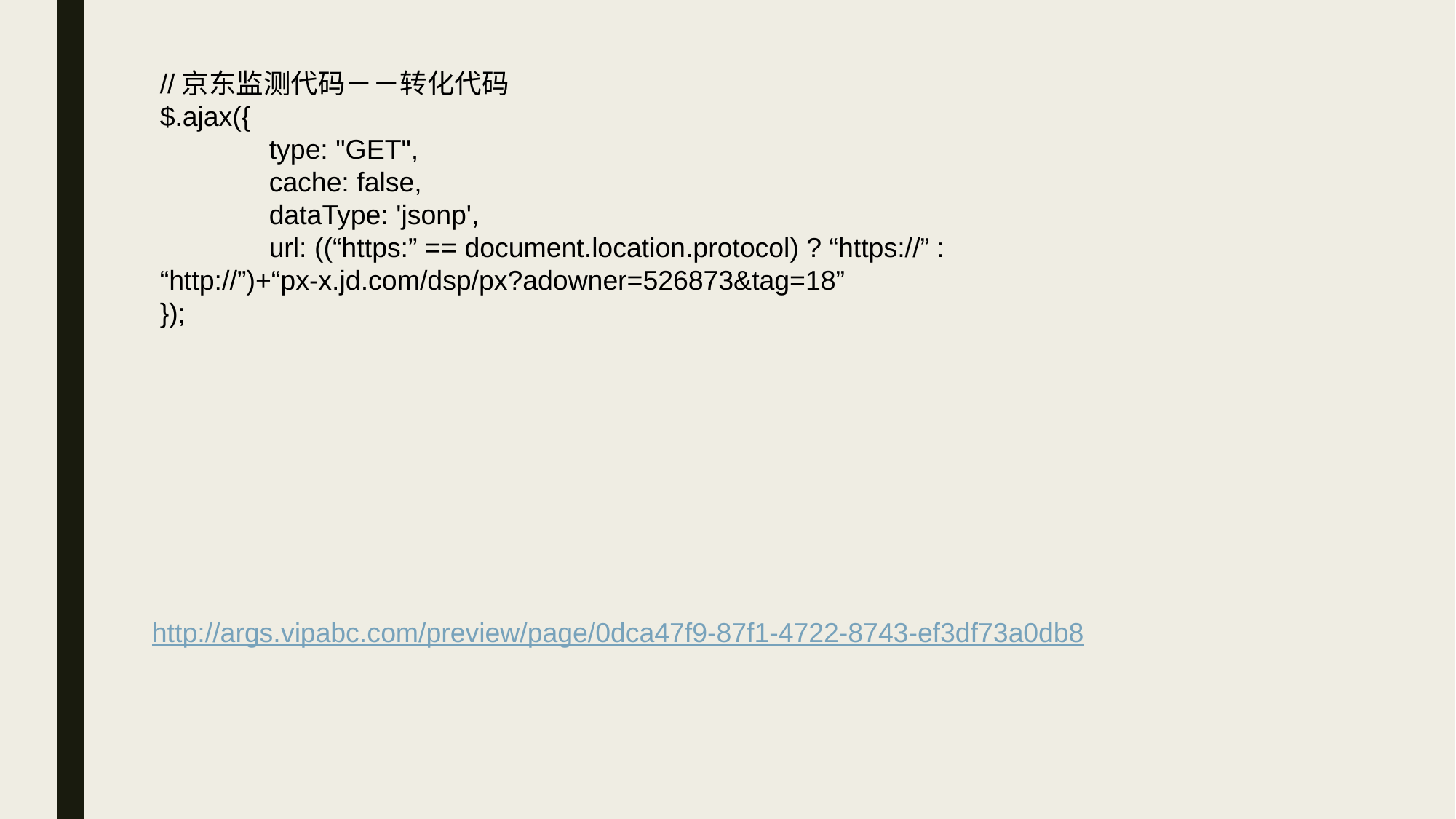

//京东监测代码－－转化代码
$.ajax({
	type: "GET",
	cache: false,
	dataType: 'jsonp',
	url: ((“https:” == document.location.protocol) ? “https://” : 	“http://”)+“px-x.jd.com/dsp/px?adowner=526873&tag=18”
});
http://args.vipabc.com/preview/page/0dca47f9-87f1-4722-8743-ef3df73a0db8